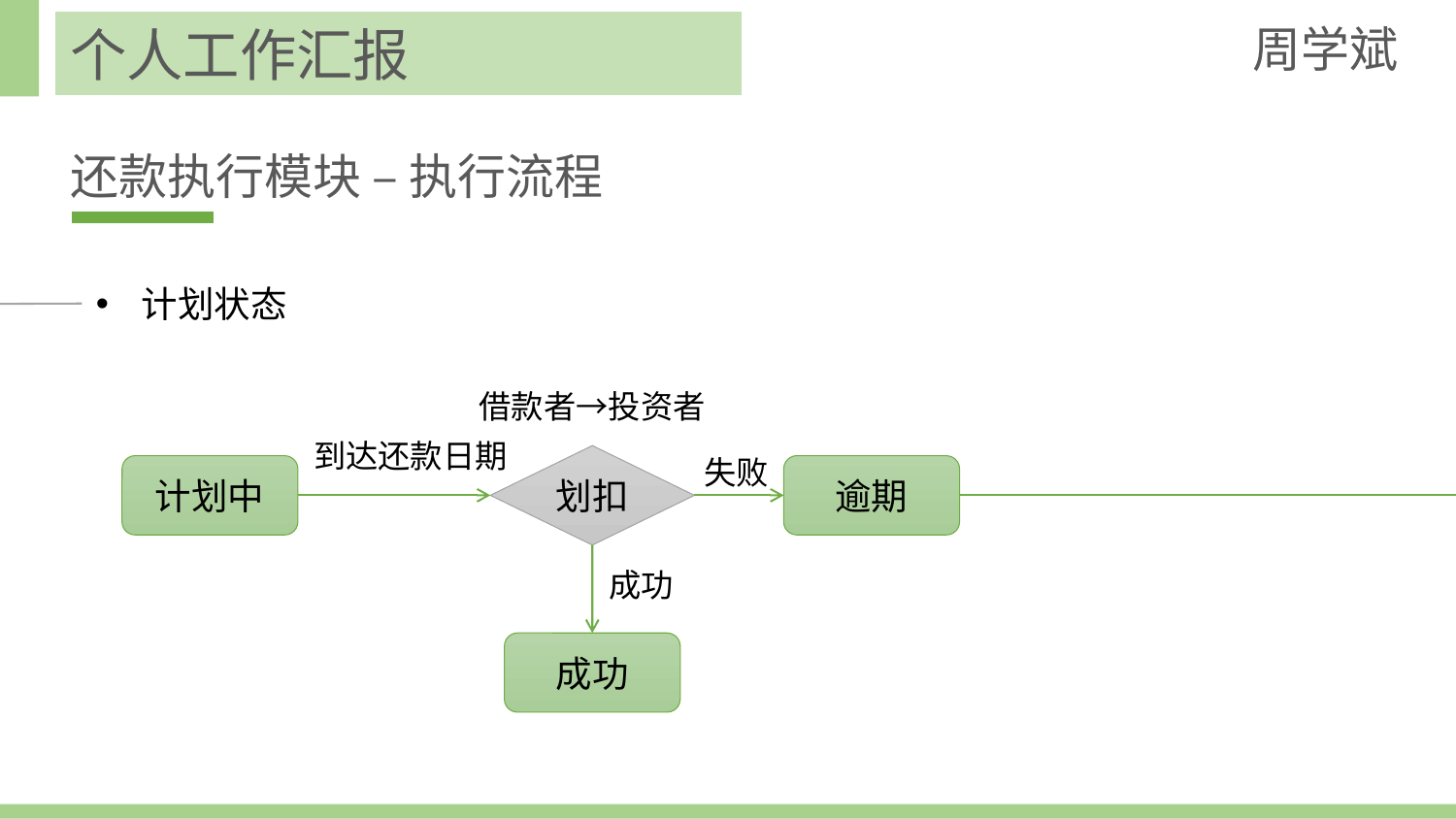

周学斌
个人工作汇报
还款执行模块 – 执行流程
计划状态
借款者→投资者
到达还款日期
划扣
失败
逾期
计划中
成功
成功